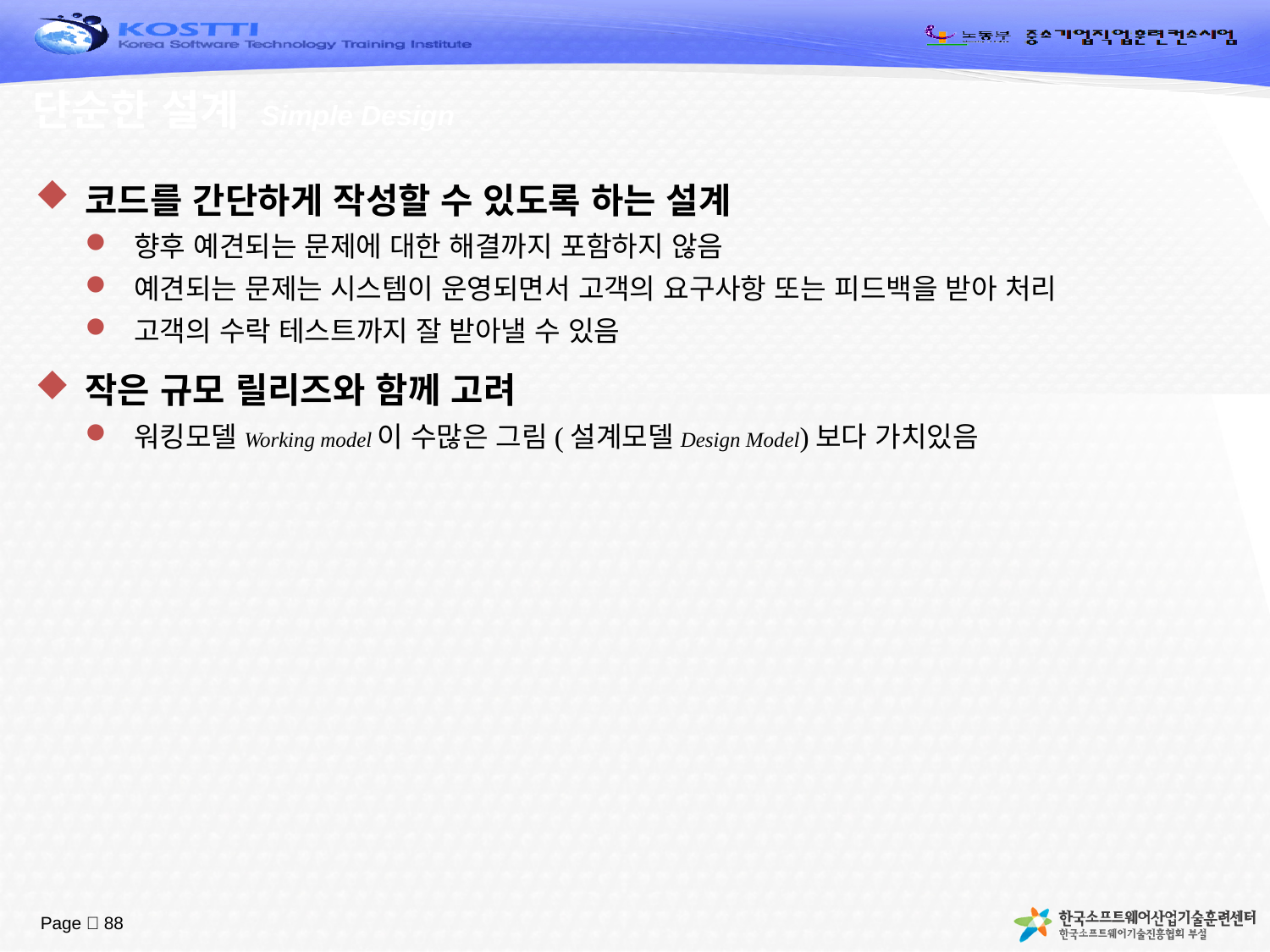

# 단순한 설계 Simple Design
코드를 간단하게 작성할 수 있도록 하는 설계
향후 예견되는 문제에 대한 해결까지 포함하지 않음
예견되는 문제는 시스템이 운영되면서 고객의 요구사항 또는 피드백을 받아 처리
고객의 수락 테스트까지 잘 받아낼 수 있음
작은 규모 릴리즈와 함께 고려
워킹모델Working model이 수많은 그림(설계모델Design Model)보다 가치있음